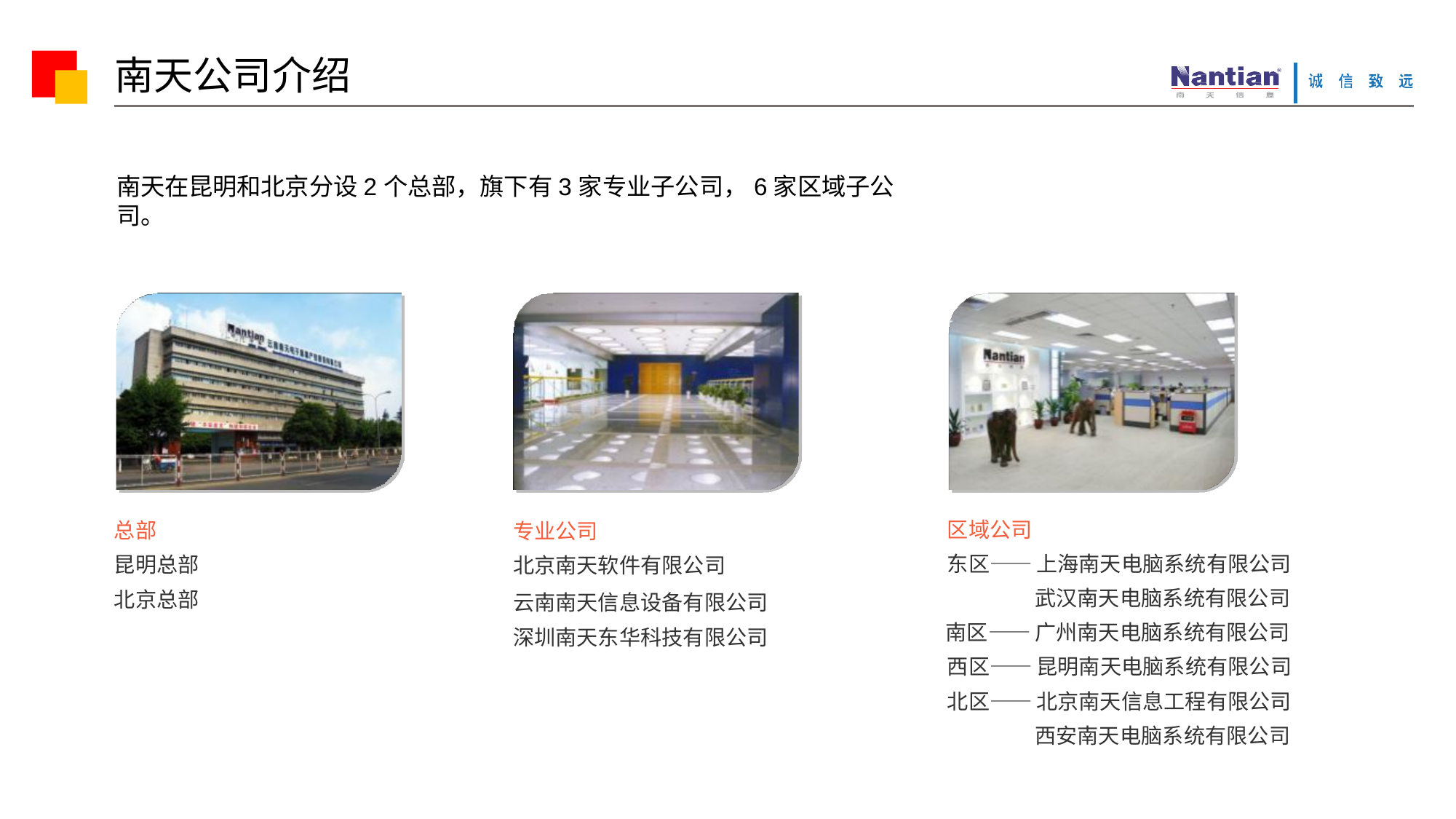

# 南天公司介绍

南天在昆明和北京分设2个总部，旗下有3家专业子公司，6家区域子公司。

区域公司
东区——上海南天电脑系统有限公司 武汉南天电脑系统有限公司
南区——广州南天电脑系统有限公司 西区——昆明南天电脑系统有限公司
北区——北京南天信息工程有限公司 西安南天电脑系统有限公司
总部
昆明总部 北京总部
专业公司
北京南天软件有限公司
云南南天信息设备有限公司 深圳南天东华科技有限公司